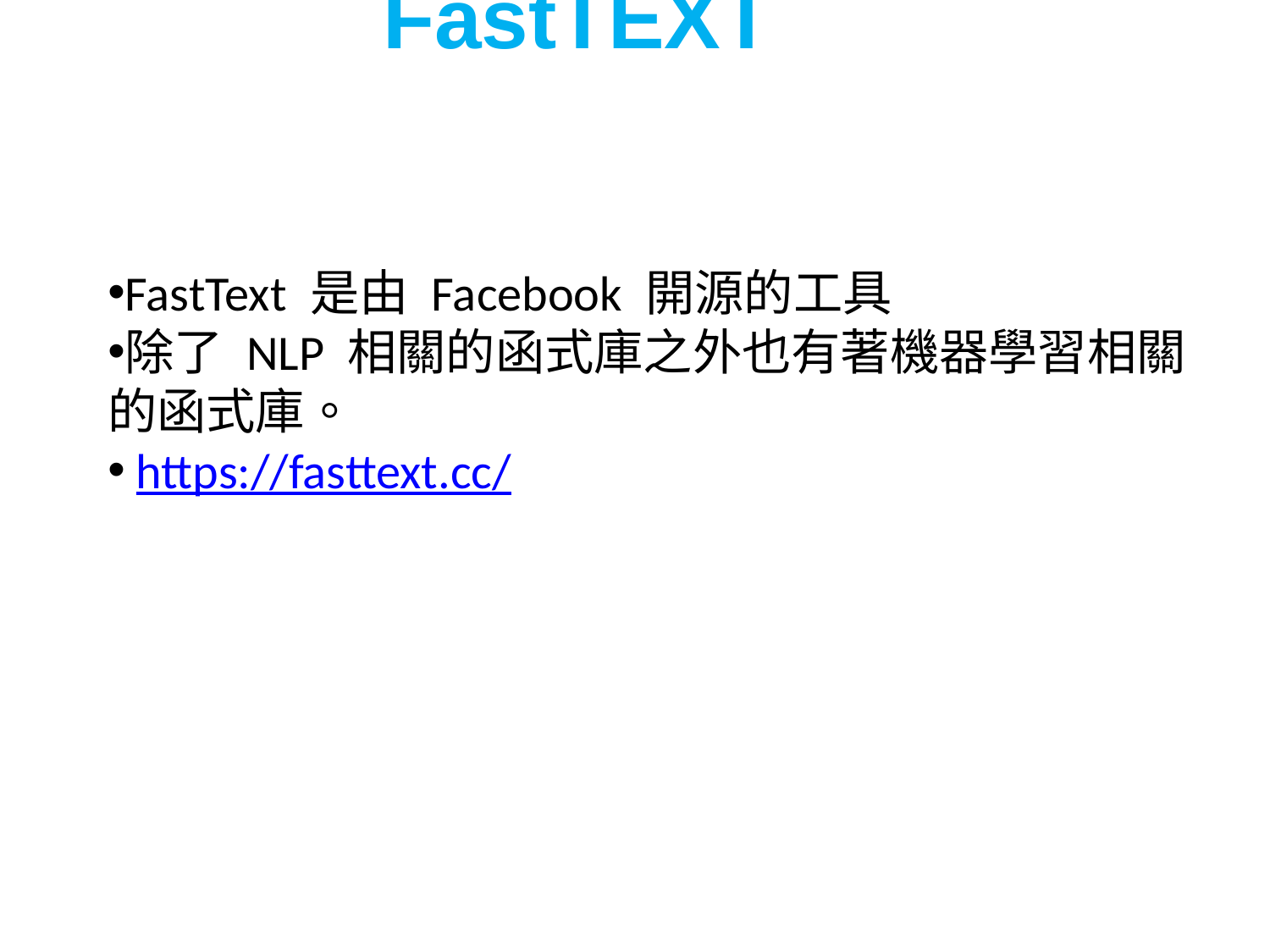

FastTEXT
FastText 是由 Facebook 開源的工具
除了 NLP 相關的函式庫之外也有著機器學習相關的函式庫。
 https://fasttext.cc/